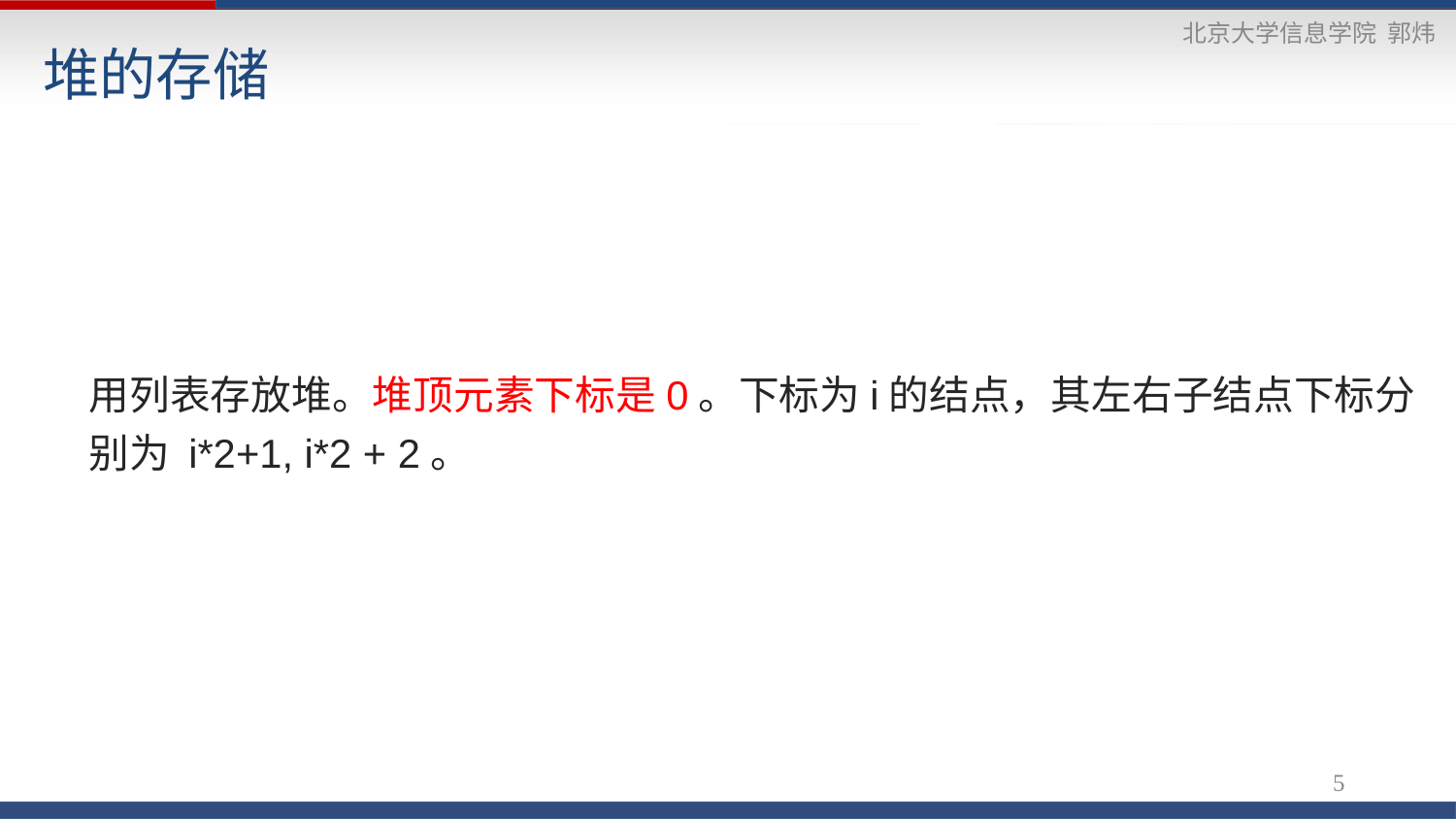

# 堆的存储
用列表存放堆。堆顶元素下标是0。下标为i的结点，其左右子结点下标分别为 i*2+1, i*2 + 2。
5